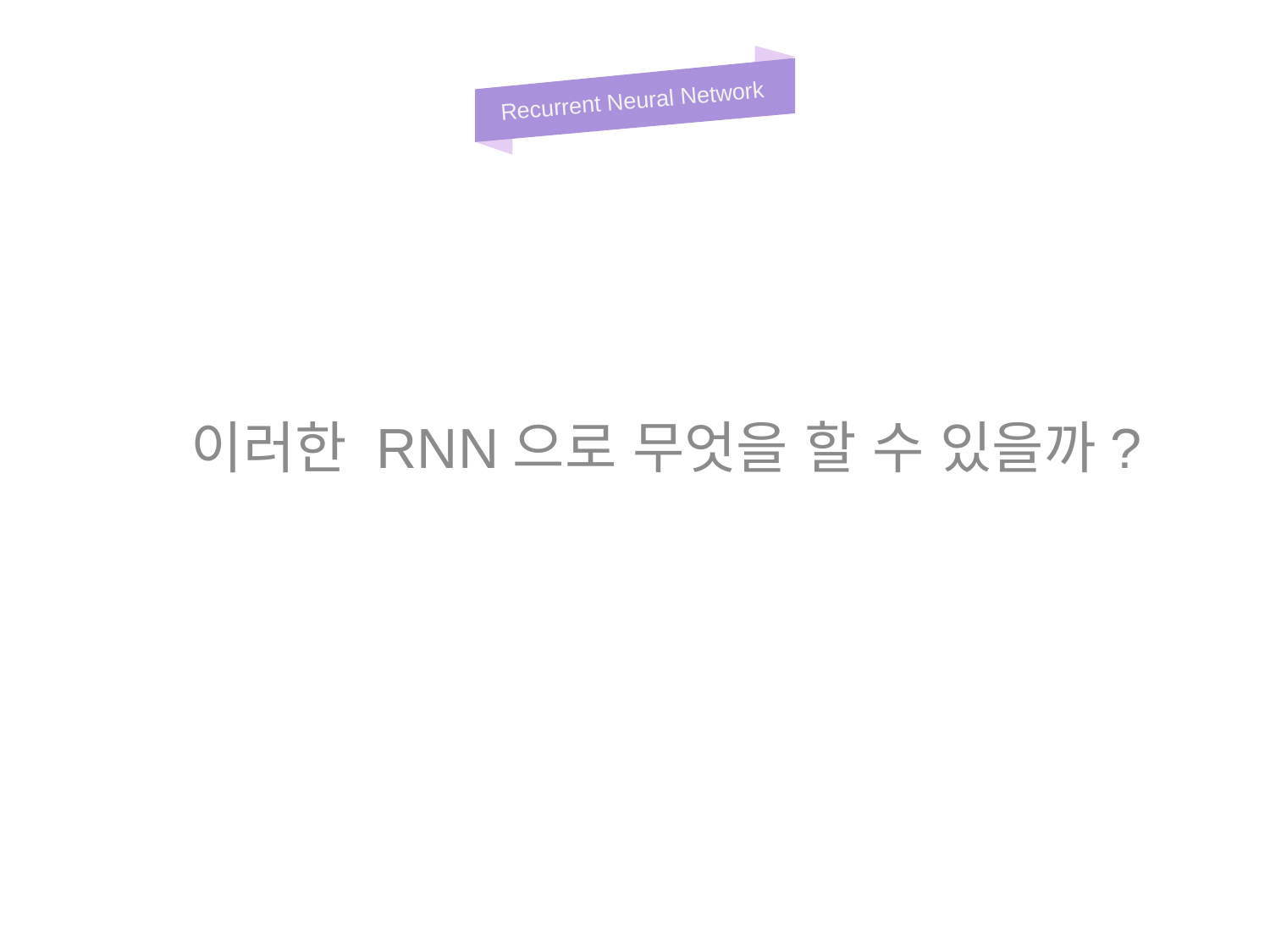

Recurrent Neural Network

이러한 RNN으로 무엇을 할 수 있을까?